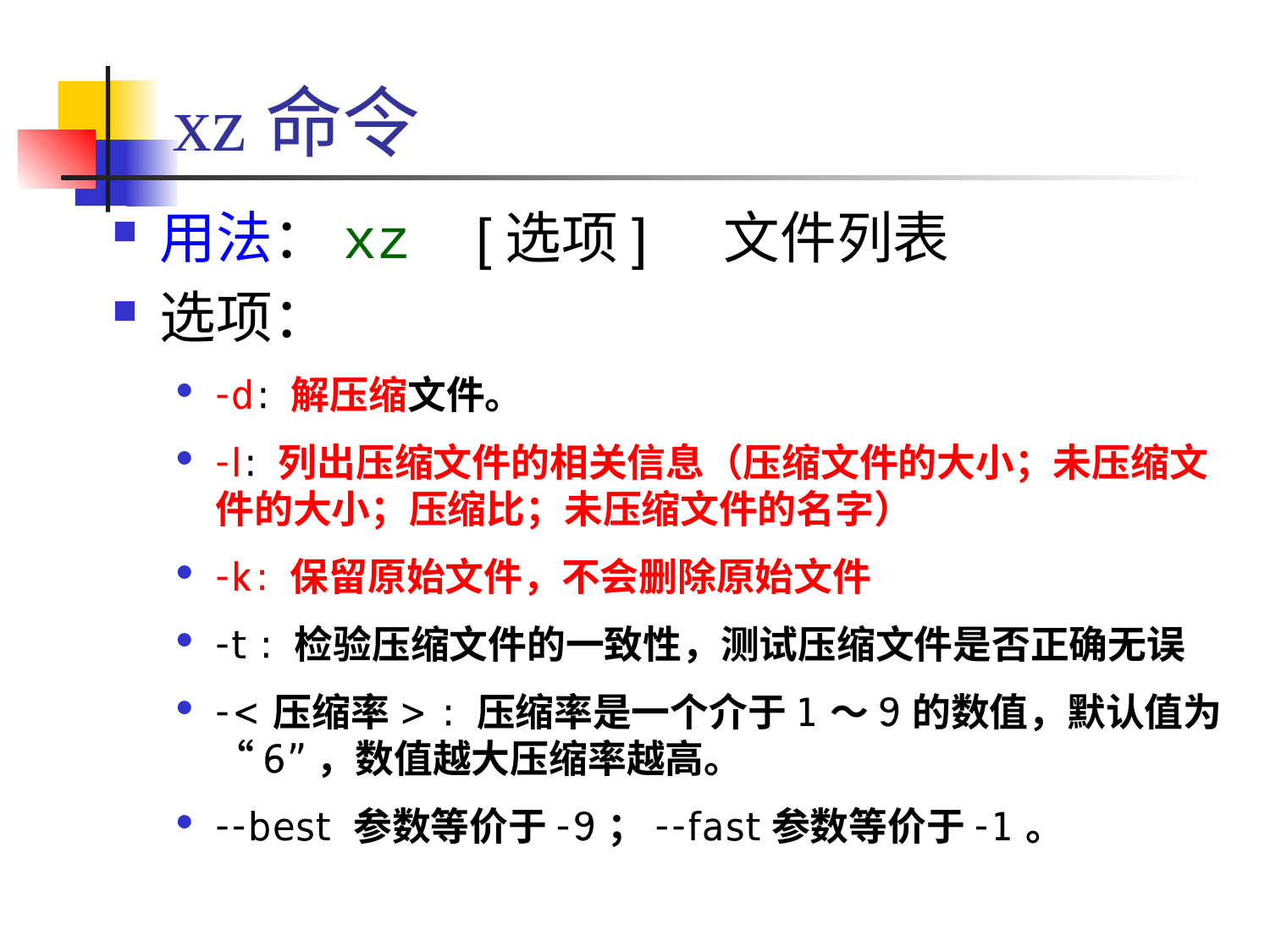

# xz命令
用法：xz   [选项]    文件列表
选项：
-d: 解压缩文件。
-l: 列出压缩文件的相关信息（压缩文件的大小；未压缩文件的大小；压缩比；未压缩文件的名字）
-k: 保留原始文件，不会删除原始文件
-t : 检验压缩文件的一致性，测试压缩文件是否正确无误
-<压缩率> : 压缩率是一个介于1～9的数值，默认值为“6”，数值越大压缩率越高。
--best 参数等价于-9；--fast参数等价于-1。